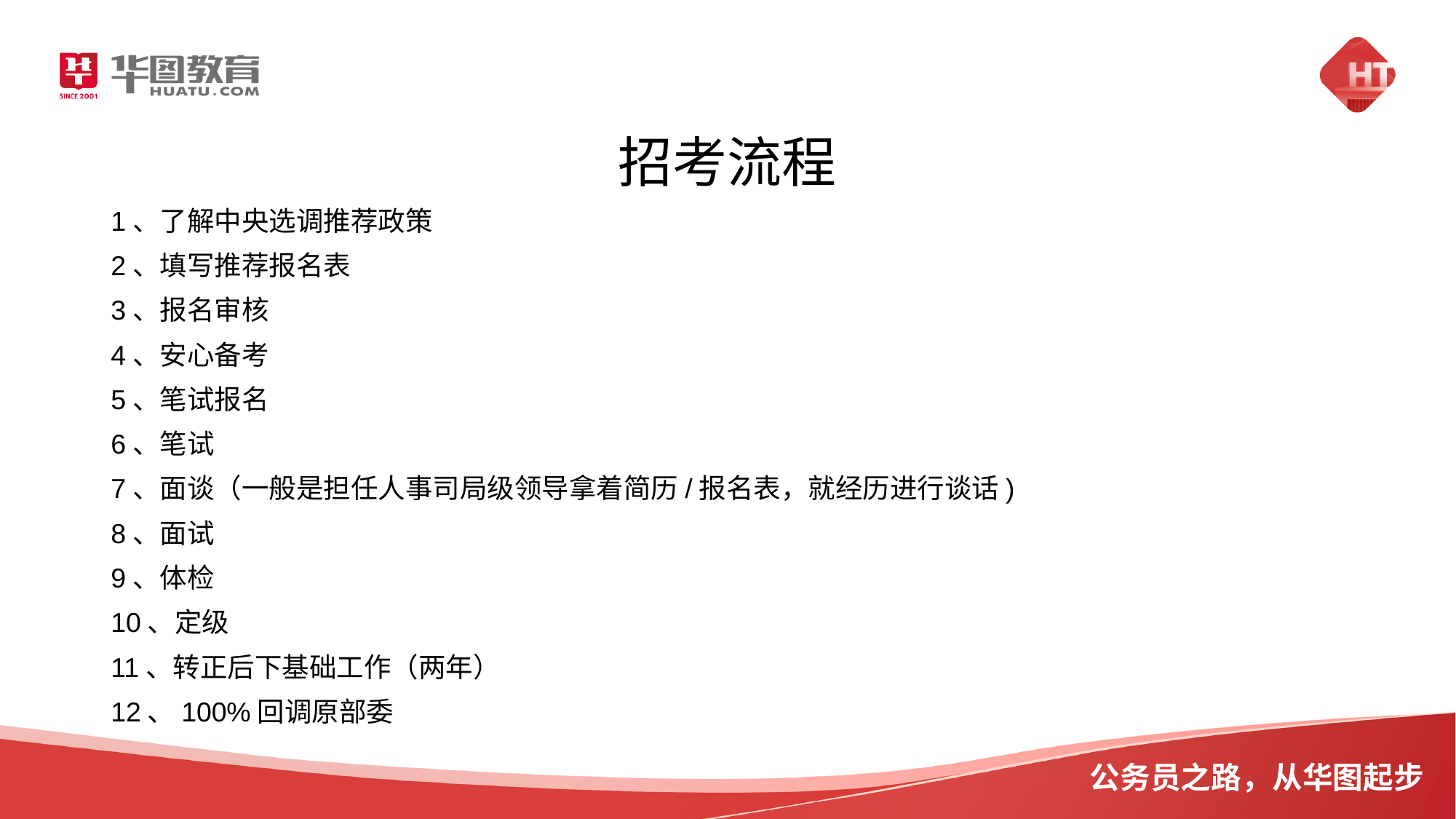

# 招考流程
1、了解中央选调推荐政策
2、填写推荐报名表
3、报名审核
4、安心备考
5、笔试报名
6、笔试
7、面谈（一般是担任人事司局级领导拿着简历/报名表，就经历进行谈话)
8、面试
9、体检
10、定级
11、转正后下基础工作（两年）
12、100%回调原部委